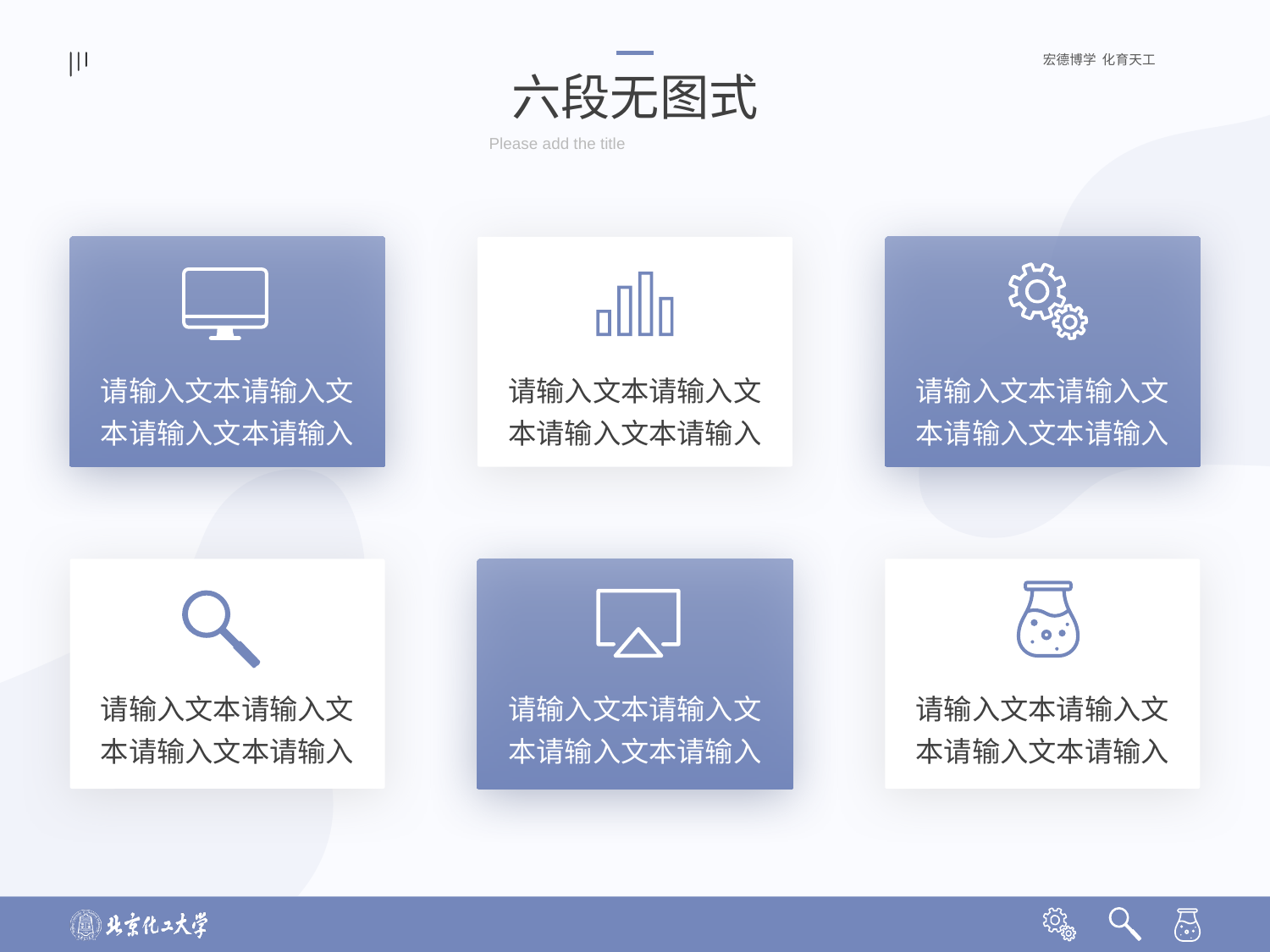

六段无图式

Please add the title

请输入文本请输入文本请输入文本请输入
请输入文本请输入文本请输入文本请输入
请输入文本请输入文本请输入文本请输入

请输入文本请输入文本请输入文本请输入
请输入文本请输入文本请输入文本请输入
请输入文本请输入文本请输入文本请输入